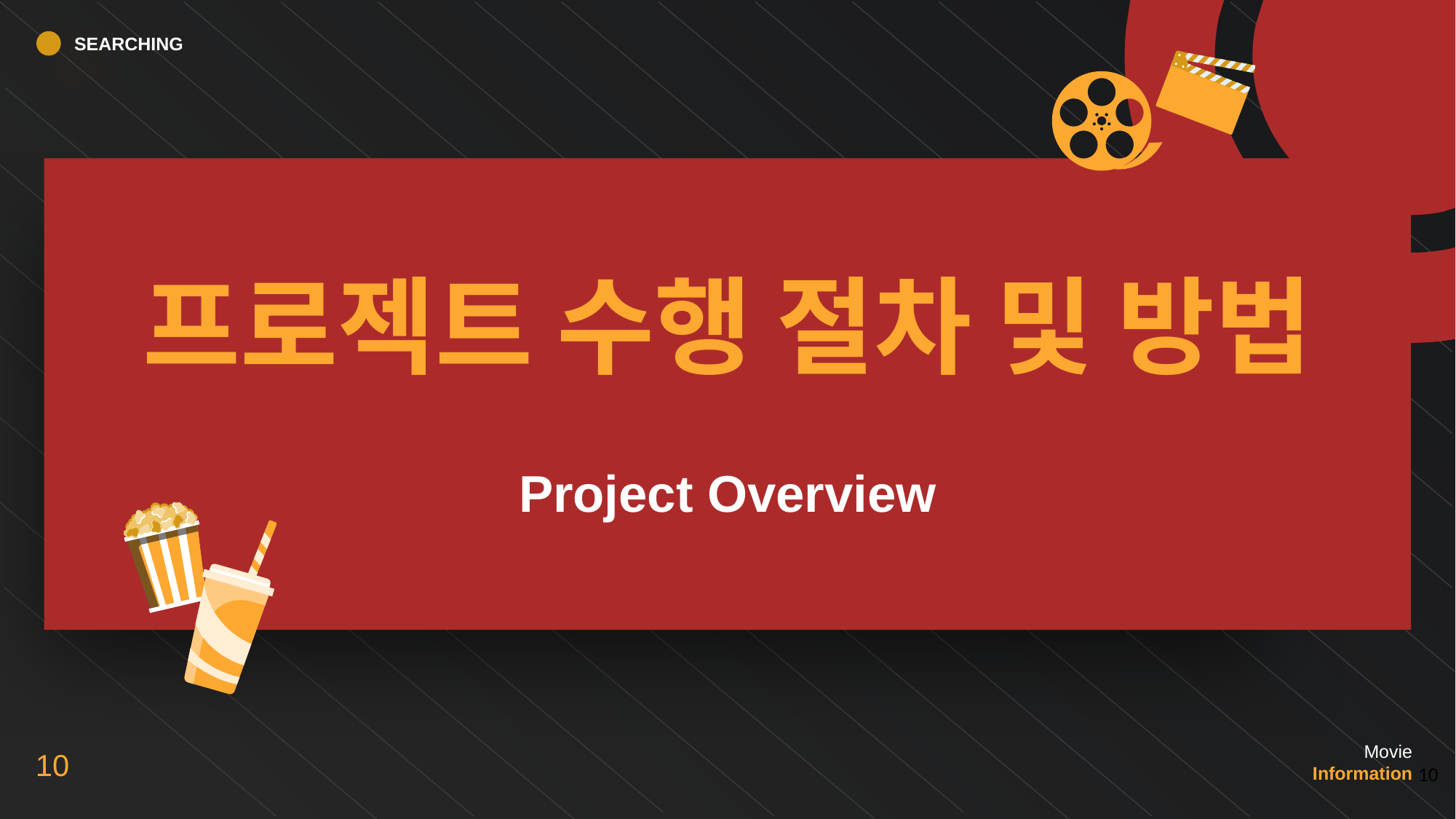

프로젝트 수행 절차 및 방법
Project Overview
10